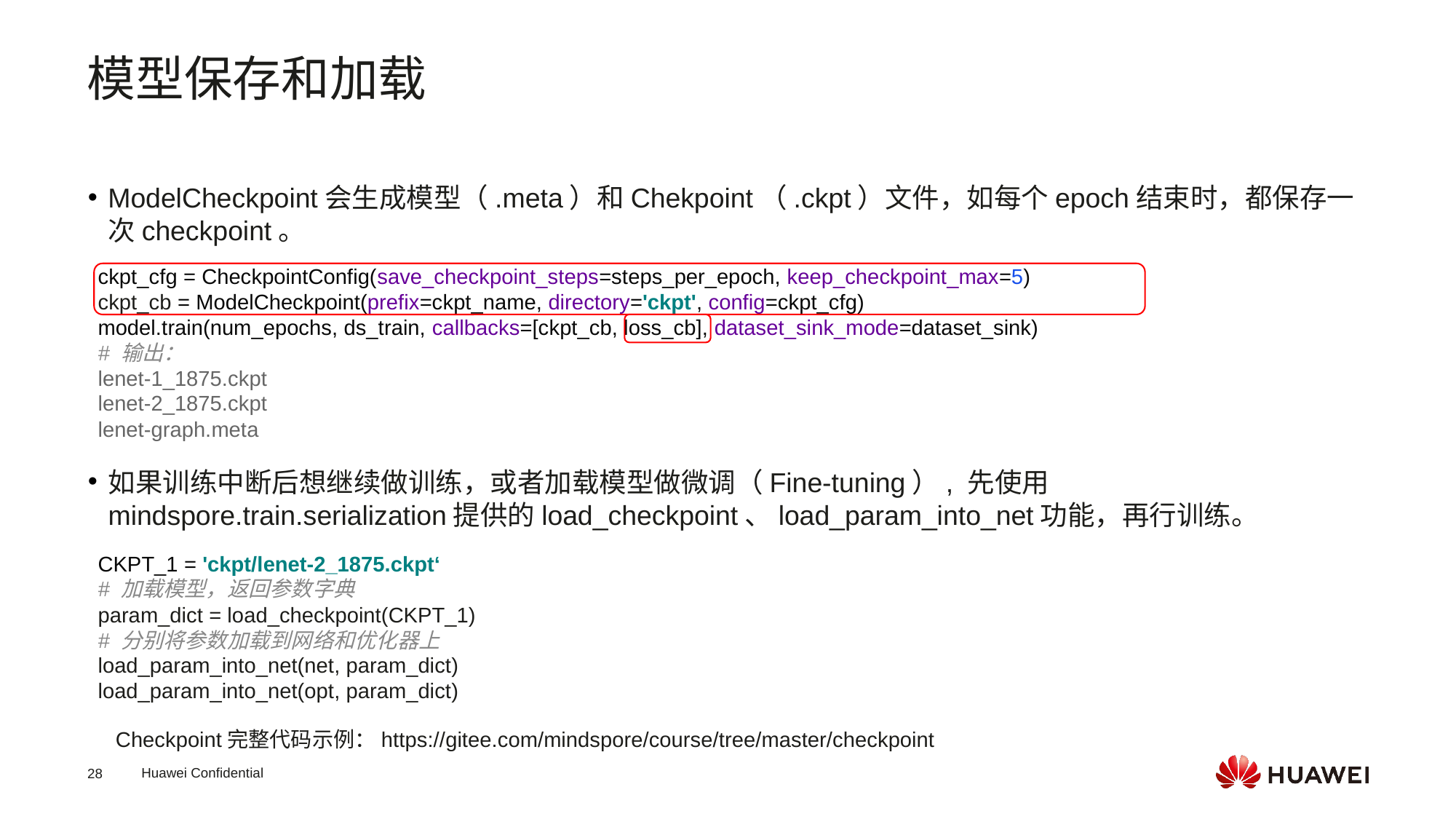

模型保存和加载
ModelCheckpoint会生成模型（.meta）和Chekpoint（.ckpt）文件，如每个epoch结束时，都保存一次checkpoint。

ckpt_cfg = CheckpointConfig(save_checkpoint_steps=steps_per_epoch, keep_checkpoint_max=5)
ckpt_cb = ModelCheckpoint(prefix=ckpt_name, directory='ckpt', config=ckpt_cfg)
model.train(num_epochs, ds_train, callbacks=[ckpt_cb, loss_cb], dataset_sink_mode=dataset_sink)
# 输出：
lenet-1_1875.ckpt
lenet-2_1875.ckpt
lenet-graph.meta

如果训练中断后想继续做训练，或者加载模型做微调（Fine-tuning）, 先使用mindspore.train.serialization提供的load_checkpoint、load_param_into_net功能，再行训练。
CKPT_1 = 'ckpt/lenet-2_1875.ckpt‘
# 加载模型，返回参数字典
param_dict = load_checkpoint(CKPT_1)
# 分别将参数加载到网络和优化器上
load_param_into_net(net, param_dict)
load_param_into_net(opt, param_dict)
Checkpoint完整代码示例：https://gitee.com/mindspore/course/tree/master/checkpoint